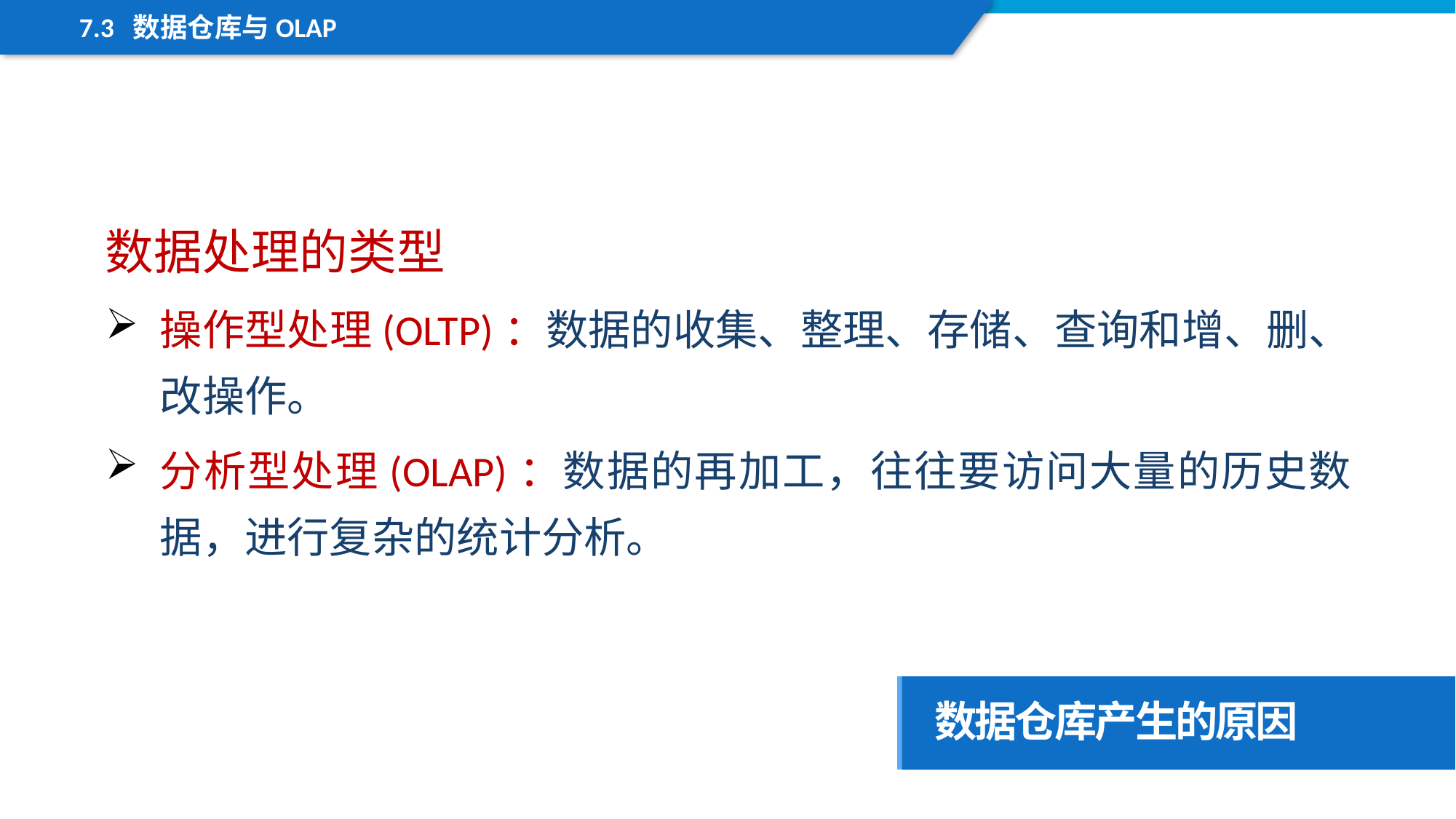

7.3  数据仓库与OLAP
数据处理的类型
操作型处理(OLTP)：数据的收集、整理、存储、查询和增、删、改操作。
分析型处理(OLAP)：数据的再加工，往往要访问大量的历史数据，进行复杂的统计分析。
数据仓库产生的原因